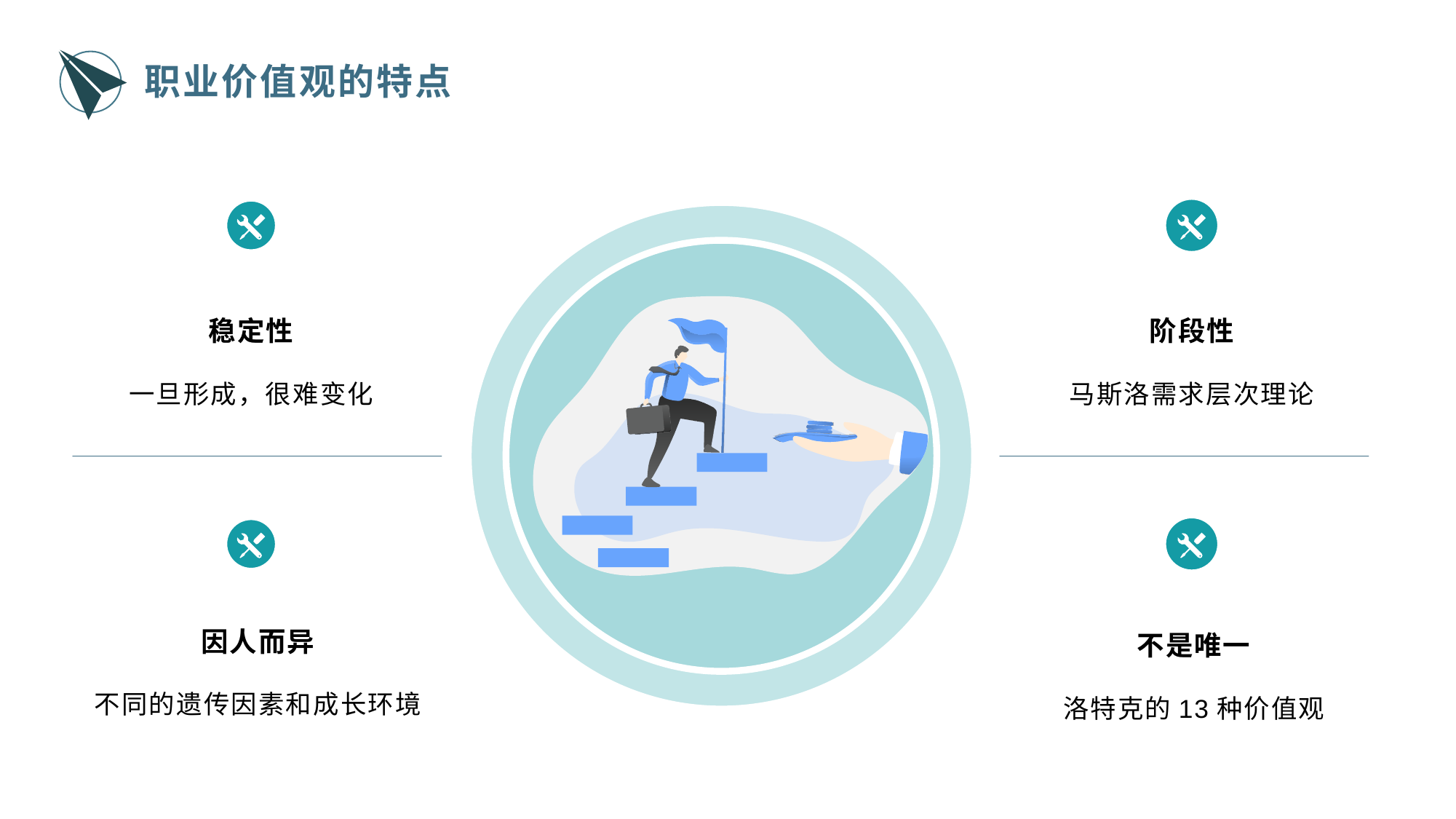

职业价值观的特点

稳定性
一旦形成，很难变化
阶段性
马斯洛需求层次理论

因人而异
不同的遗传因素和成长环境
不是唯一
洛特克的13种价值观